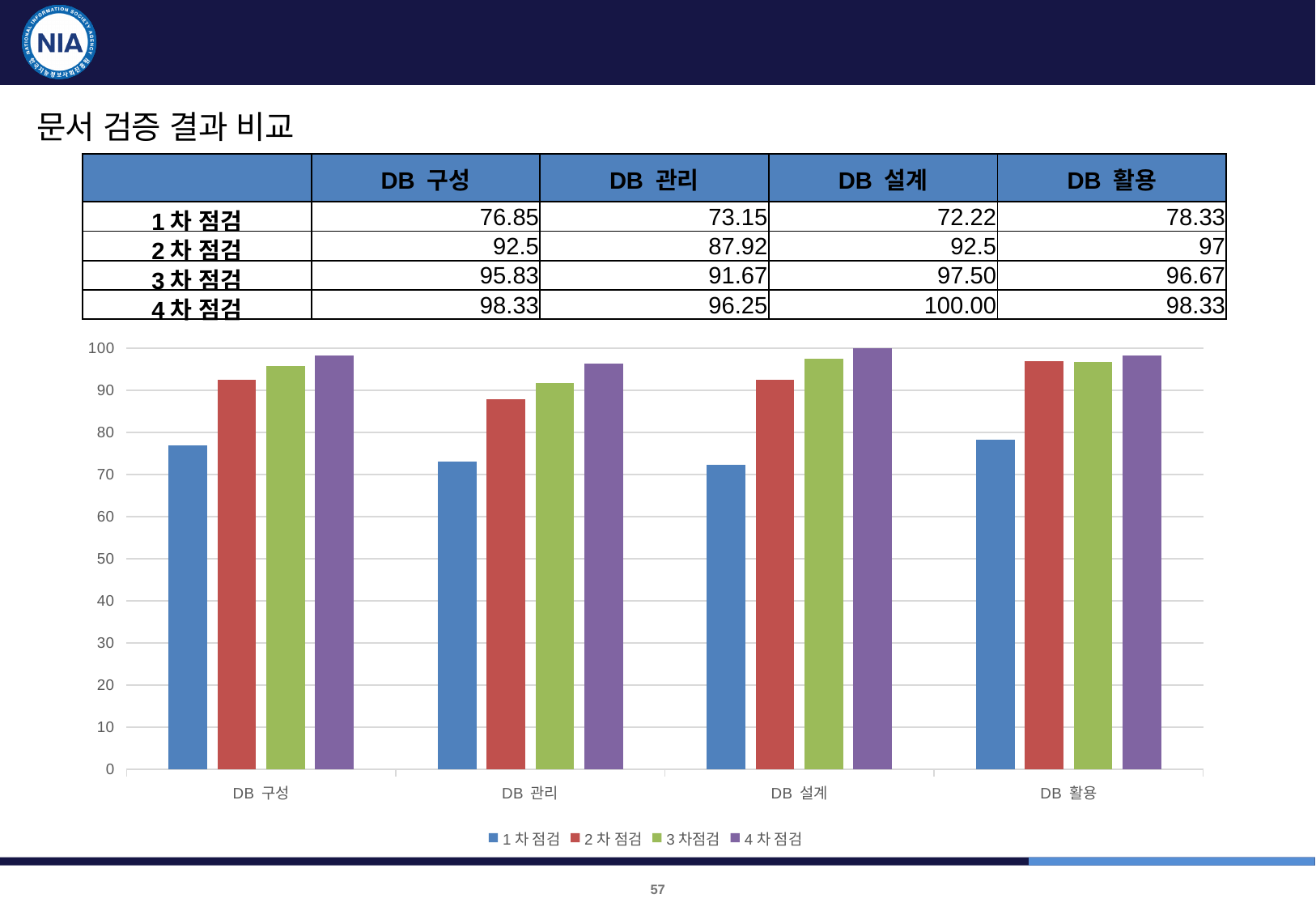

품질진단 결과 : 점검 향상도 비교
문서 검증 결과 비교
|  | DB 구성 | DB 관리 | DB 설계 | DB 활용 |
| --- | --- | --- | --- | --- |
| 1차 점검 | 76.85 | 73.15 | 72.22 | 78.33 |
| 2차 점검 | 92.5 | 87.92 | 92.5 | 97 |
| 3차 점검 | 95.83 | 91.67 | 97.50 | 96.67 |
| 4차 점검 | 98.33 | 96.25 | 100.00 | 98.33 |

### Chart

| Category | 1차 점검 | 2차 점검 | 3차점검 | 4차 점검 |
|---|---|---|---|---|
| DB 구성 | 76.85 | 92.5 | 95.83333333333334 | 98.33333333333334 |
| DB 관리 | 73.15 | 87.92 | 91.66666666666666 | 96.25 |
| DB 설계 | 72.22 | 92.5 | 97.5 | 100.0 |
| DB 활용 | 78.33 | 97.0 | 96.66666666666667 | 98.33333333333334 |